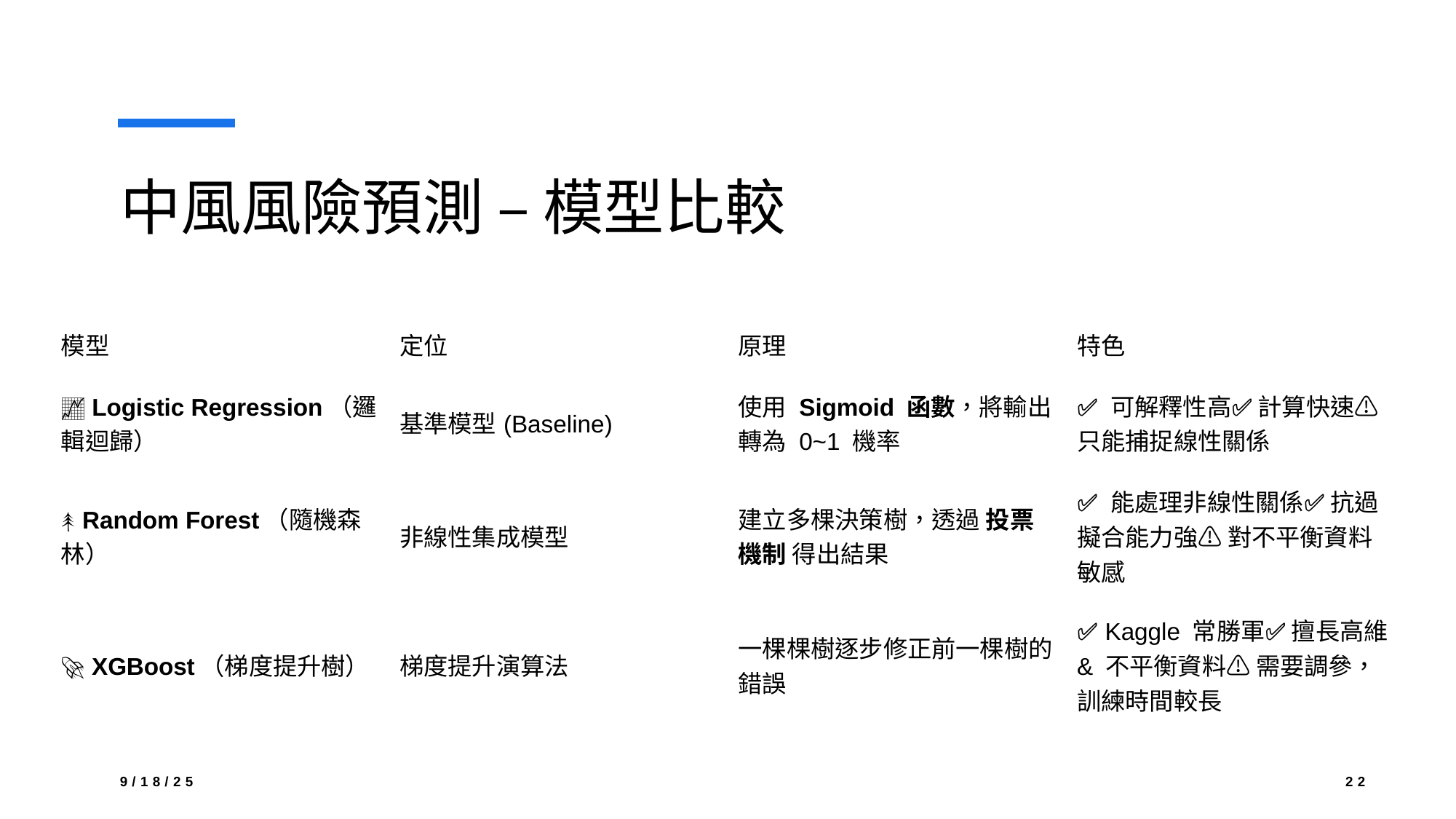

# 中風風險預測 – 模型比較
| 模型 | 定位 | 原理 | 特色 |
| --- | --- | --- | --- |
| 📈 Logistic Regression（邏輯迴歸） | 基準模型(Baseline) | 使用 Sigmoid 函數，將輸出轉為 0~1 機率 | ✅ 可解釋性高✅ 計算快速⚠️ 只能捕捉線性關係 |
| 🌲 Random Forest（隨機森林） | 非線性集成模型 | 建立多棵決策樹，透過 投票機制 得出結果 | ✅ 能處理非線性關係✅ 抗過擬合能力強⚠️ 對不平衡資料敏感 |
| 🚀 XGBoost（梯度提升樹） | 梯度提升演算法 | 一棵棵樹逐步修正前一棵樹的錯誤 | ✅ Kaggle 常勝軍✅ 擅長高維 & 不平衡資料⚠️ 需要調參，訓練時間較長 |
9/18/25

22